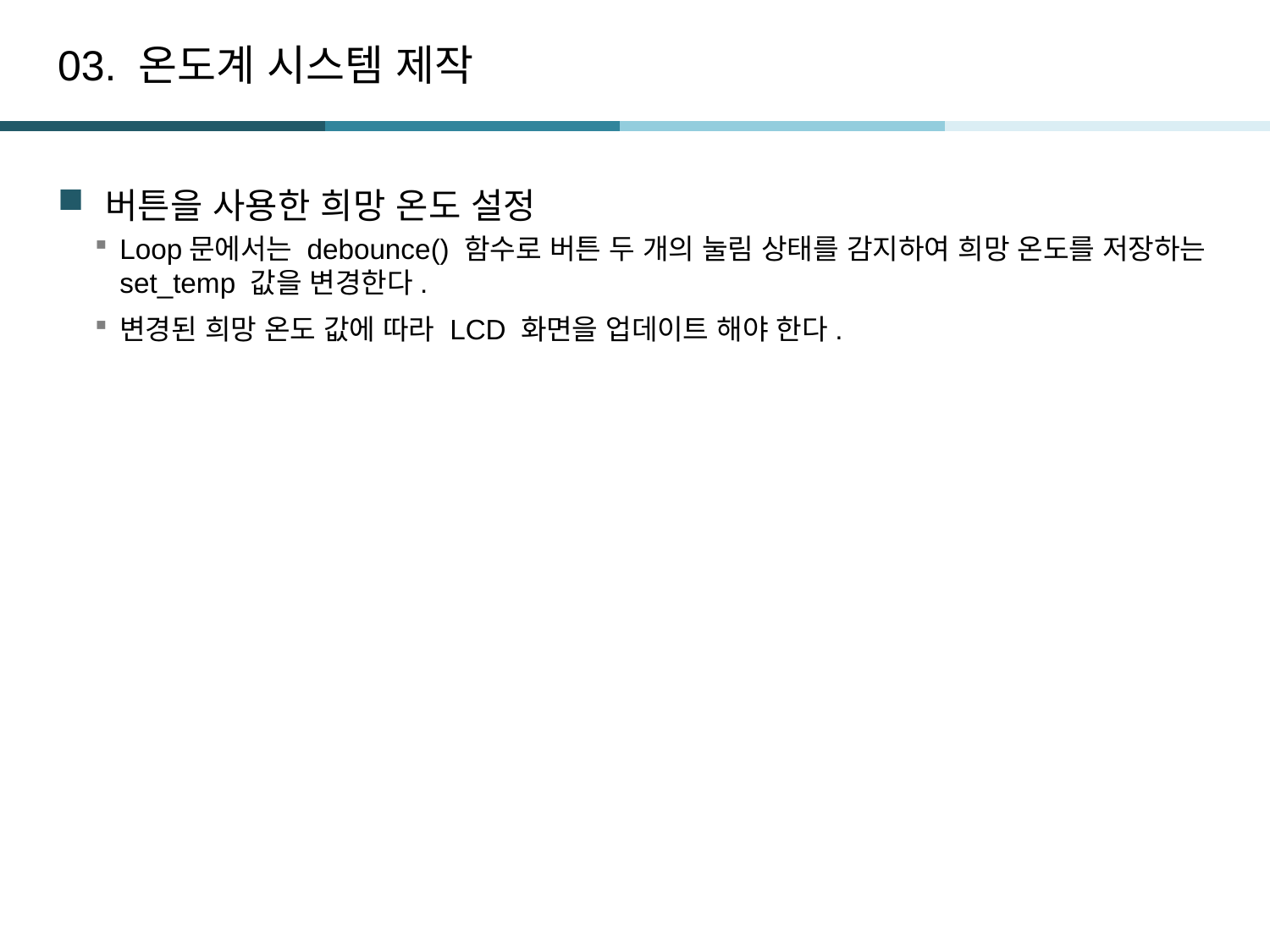

# 03. 온도계 시스템 제작
버튼을 사용한 희망 온도 설정
Loop문에서는 debounce() 함수로 버튼 두 개의 눌림 상태를 감지하여 희망 온도를 저장하는 set_temp 값을 변경한다.
변경된 희망 온도 값에 따라 LCD 화면을 업데이트 해야 한다.